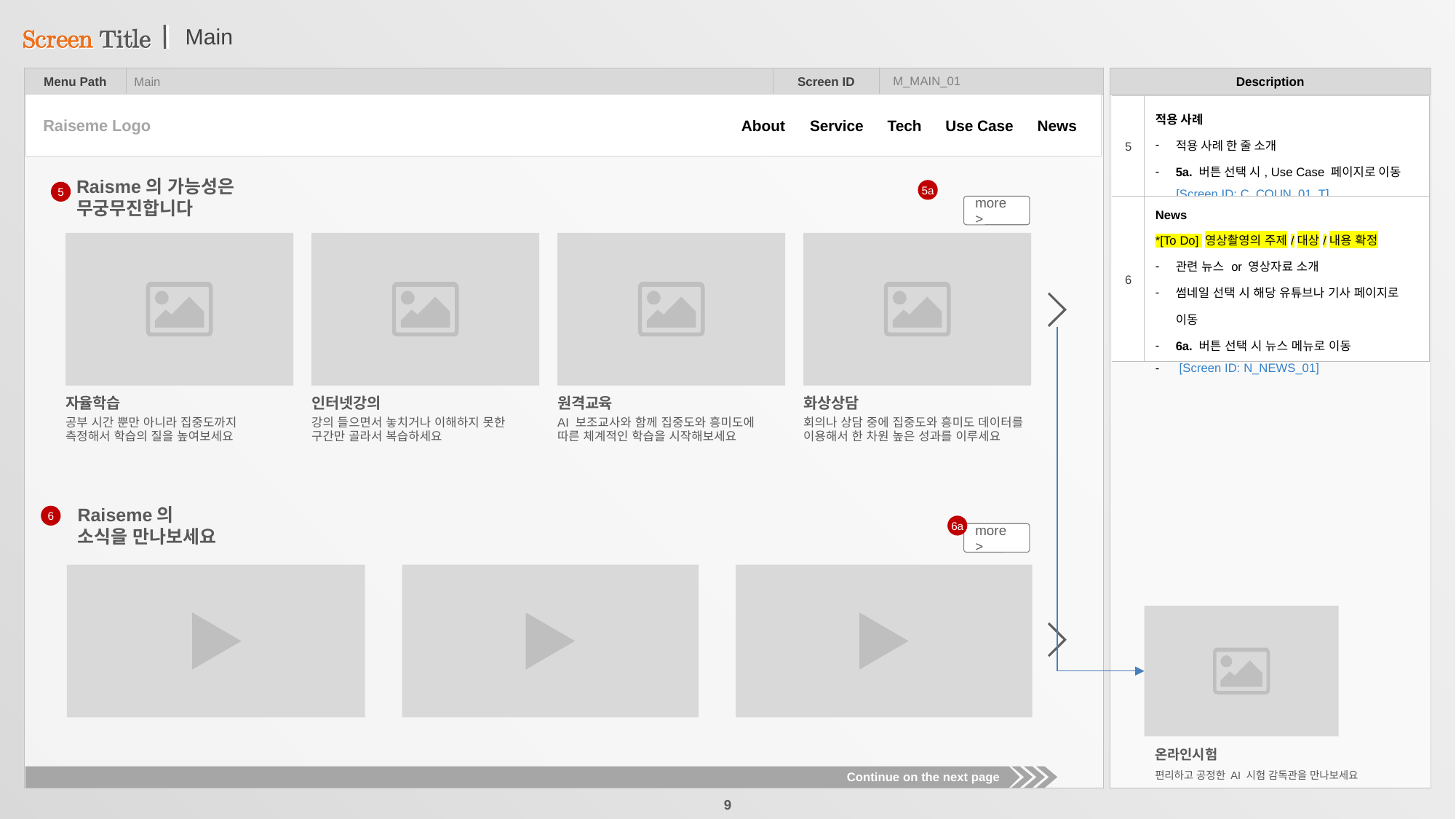

# Main
M_MAIN_01
Main

| 5 | 적용 사례 적용 사례 한 줄 소개 5a. 버튼 선택 시, Use Case 페이지로 이동 [Screen ID: C\_COUN\_01\_T] |
| --- | --- |
| 6 | News \*[To Do] 영상촬영의 주제/대상/내용 확정 관련 뉴스 or 영상자료 소개 썸네일 선택 시 해당 유튜브나 기사 페이지로 이동 6a. 버튼 선택 시 뉴스 메뉴로 이동 [Screen ID: N\_NEWS\_01] |
About
Service
Tech
Use Case
News
Raiseme Logo
Raisme의 가능성은
무궁무진합니다
5a
5
more >

자율학습
인터넷강의
원격교육
화상상담
공부 시간 뿐만 아니라 집중도까지
측정해서 학습의 질을 높여보세요
강의 들으면서 놓치거나 이해하지 못한
구간만 골라서 복습하세요
AI 보조교사와 함께 집중도와 흥미도에
따른 체계적인 학습을 시작해보세요
회의나 상담 중에 집중도와 흥미도 데이터를 이용해서 한 차원 높은 성과를 이루세요
Raiseme의
소식을 만나보세요
6
6a
more >

온라인시험
편리하고 공정한 AI 시험 감독관을 만나보세요